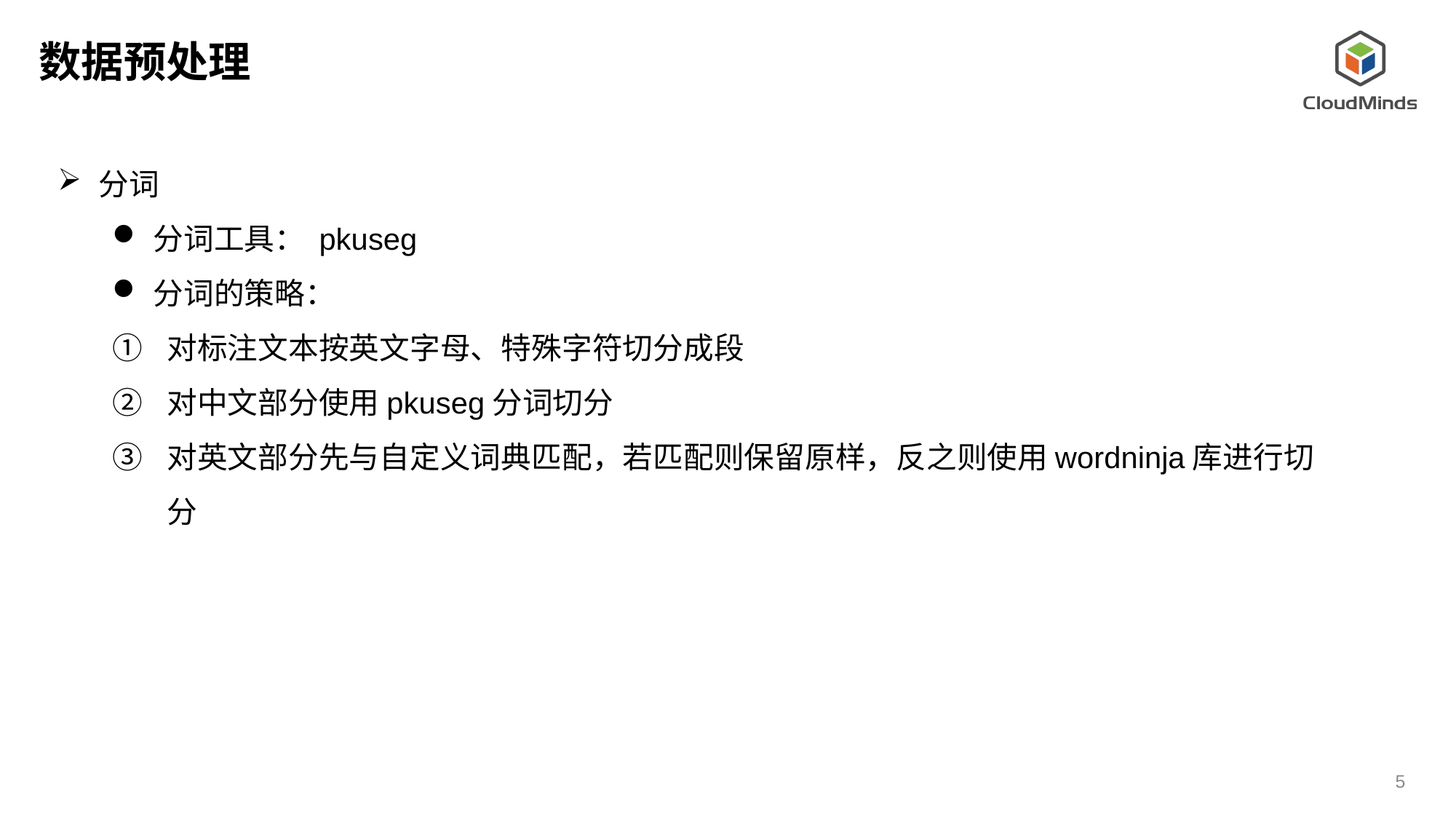

数据预处理
分词
分词工具： pkuseg
分词的策略：
对标注文本按英文字母、特殊字符切分成段
对中文部分使用pkuseg分词切分
对英文部分先与自定义词典匹配，若匹配则保留原样，反之则使用wordninja库进行切分
5